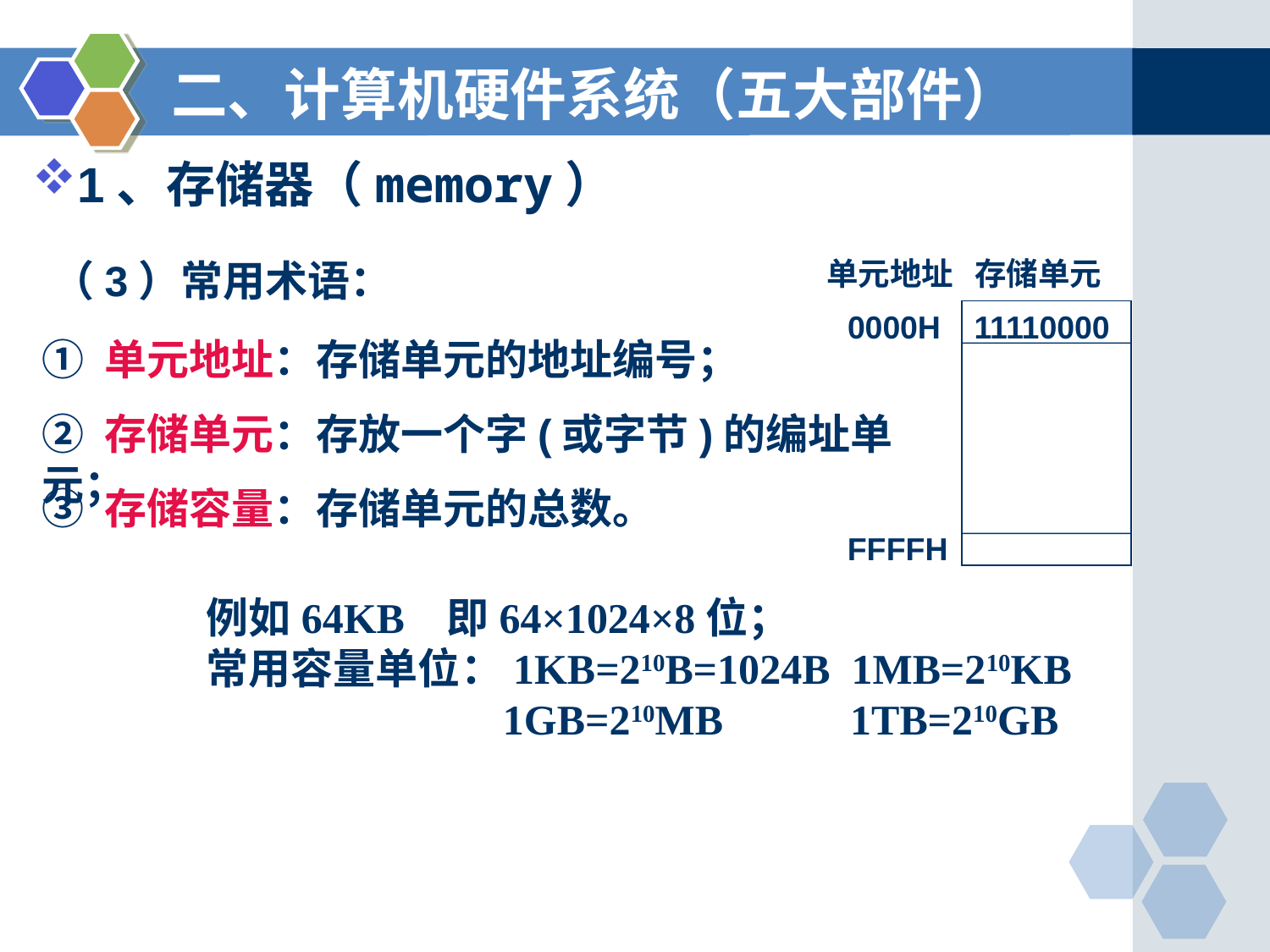

二、计算机硬件系统（五大部件）
1、存储器（memory）
（3）常用术语：
单元地址
存储单元

11110000

0000H
FFFFH
① 单元地址：存储单元的地址编号；
② 存储单元：存放一个字(或字节)的编址单元；
③ 存储容量：存储单元的总数。
例如64KB   即64×1024×8位；
常用容量单位：1KB=210B=1024B  1MB=210KB
                            1GB=210MB            1TB=210GB

••• 63